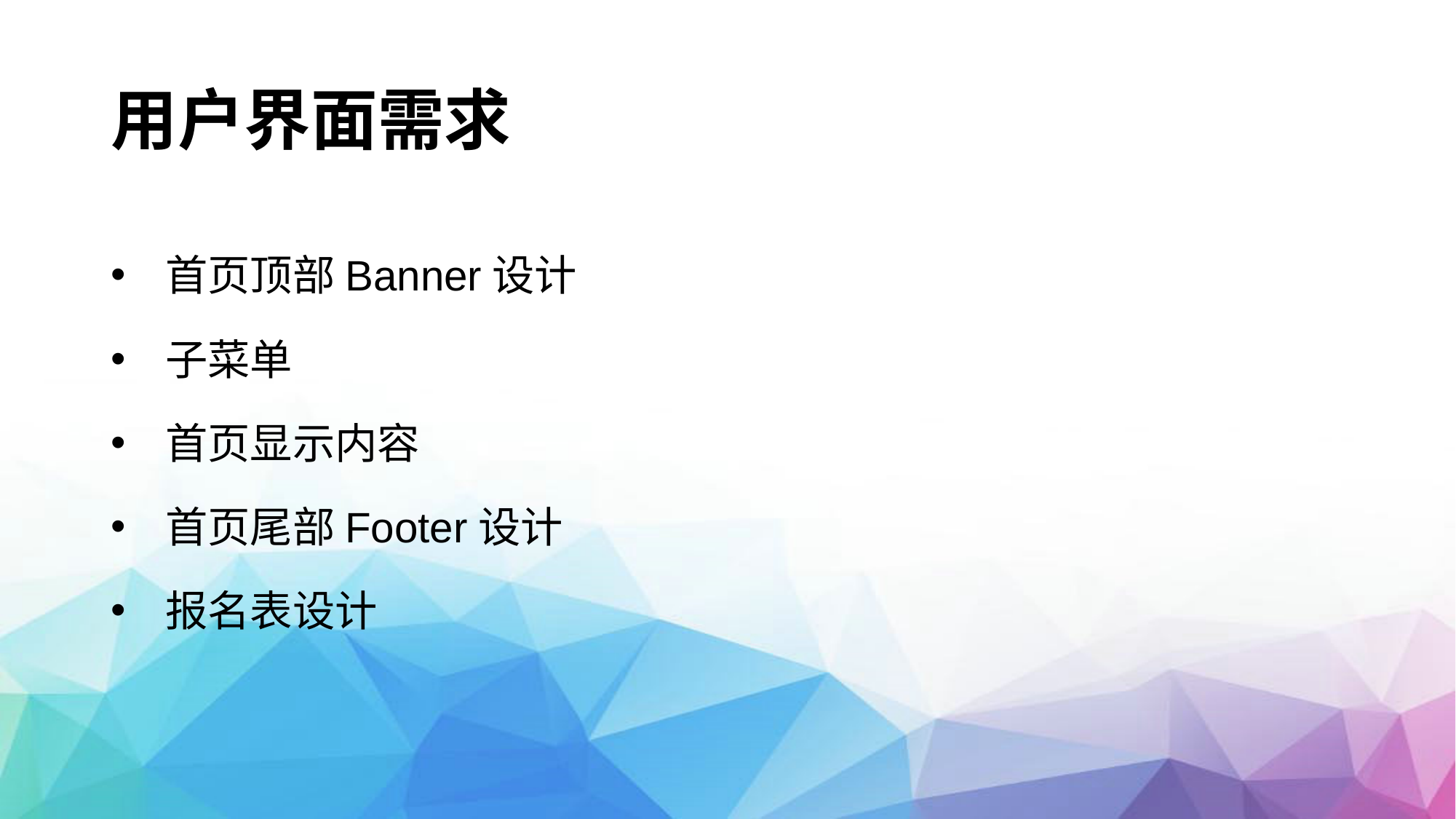

# 用户界面需求
首页顶部Banner设计
子菜单
首页显示内容
首页尾部Footer设计
报名表设计